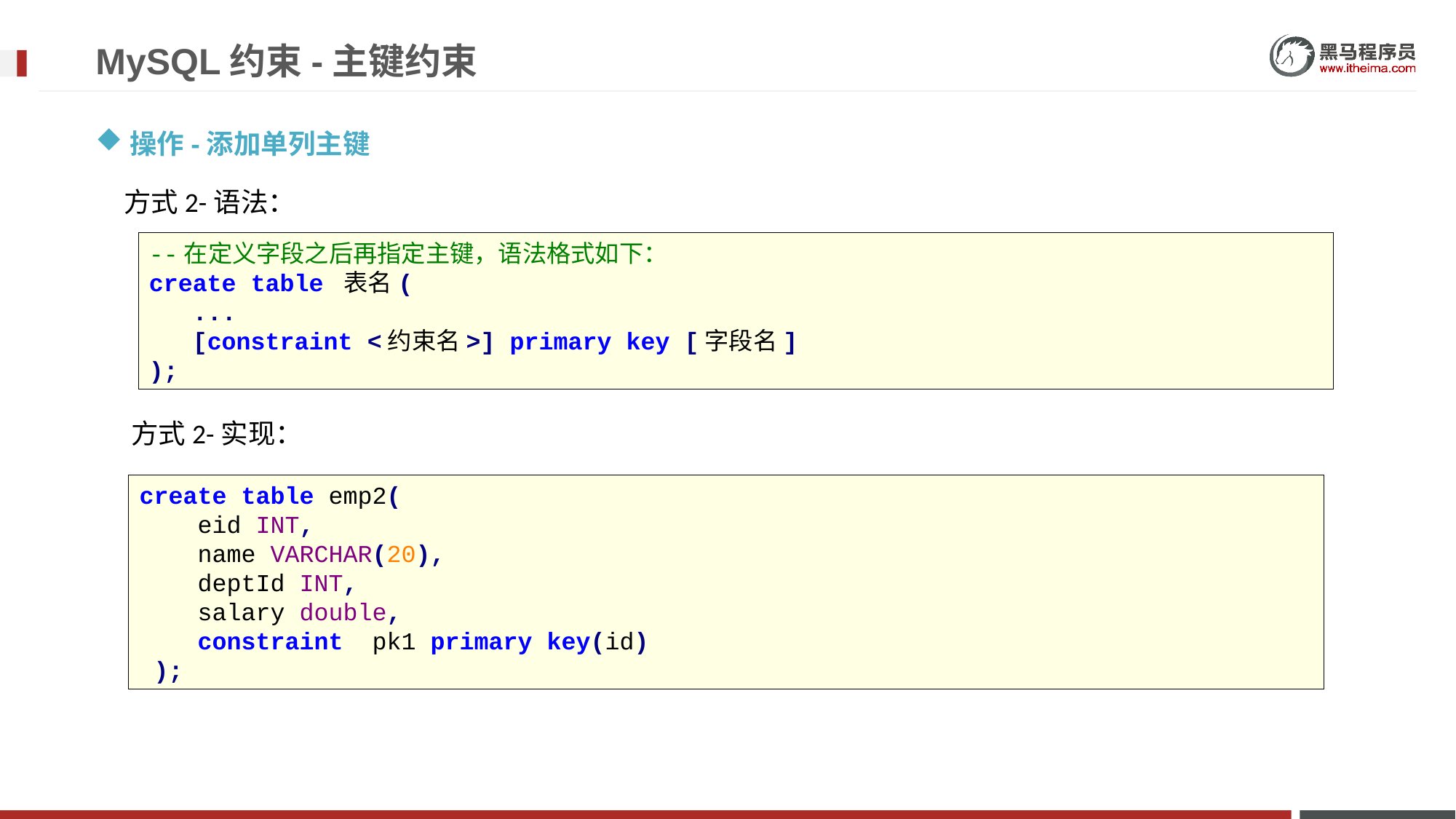

# MySQL约束-主键约束
操作-添加单列主键
方式2-语法：
--在定义字段之后再指定主键，语法格式如下：
create table 表名(
   ...
   [constraint <约束名>] primary key [字段名]
);
方式2-实现：
create table emp2(
    eid INT,
    name VARCHAR(20),
    deptId INT,
    salary double,
    constraint  pk1 primary key(id)
 );